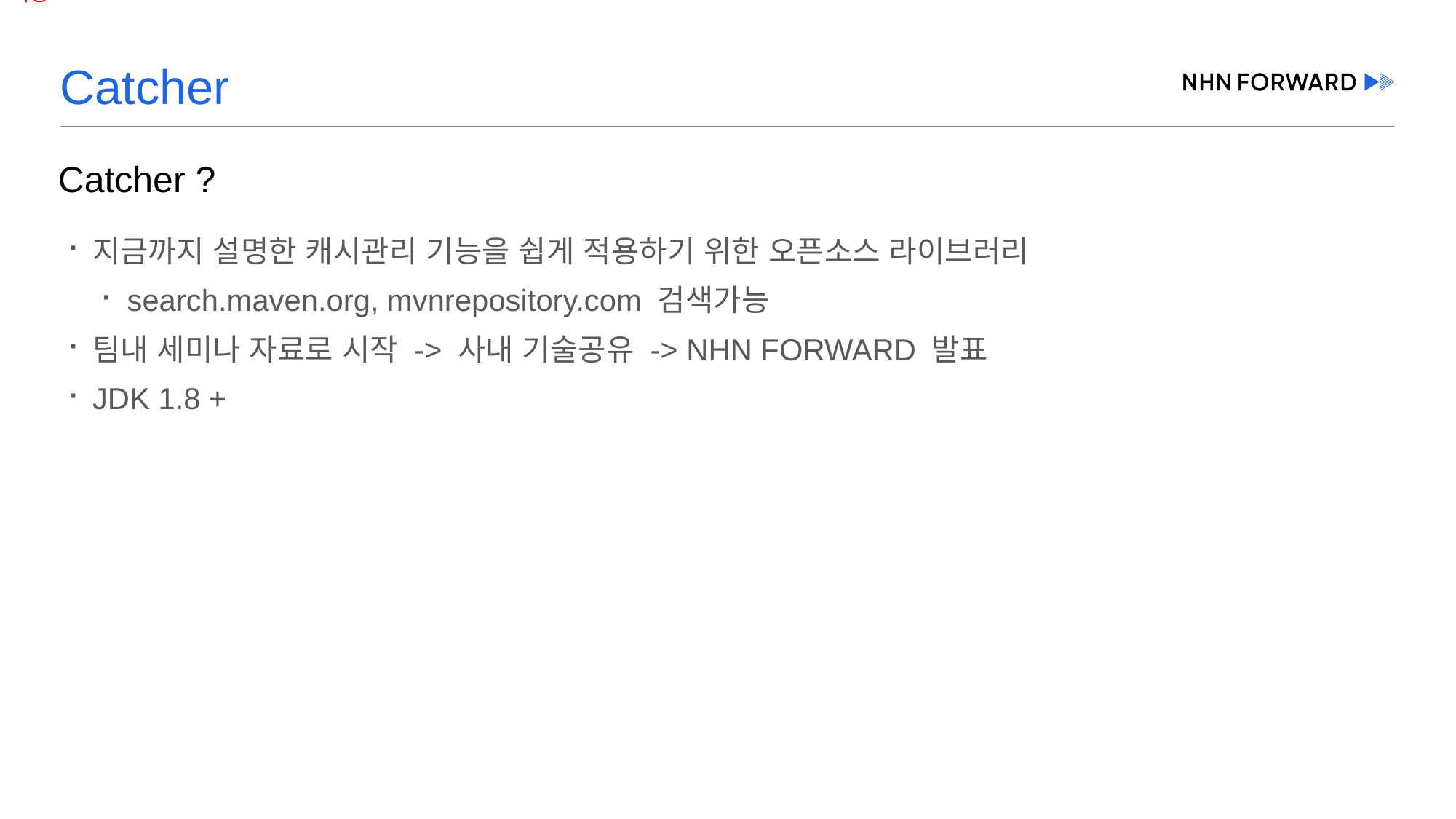

# Catcher
Catcher ?
지금까지 설명한 캐시관리 기능을 쉽게 적용하기 위한 오픈소스 라이브러리
search.maven.org, mvnrepository.com 검색가능
팀내 세미나 자료로 시작 -> 사내 기술공유 -> NHN FORWARD 발표
JDK 1.8 +